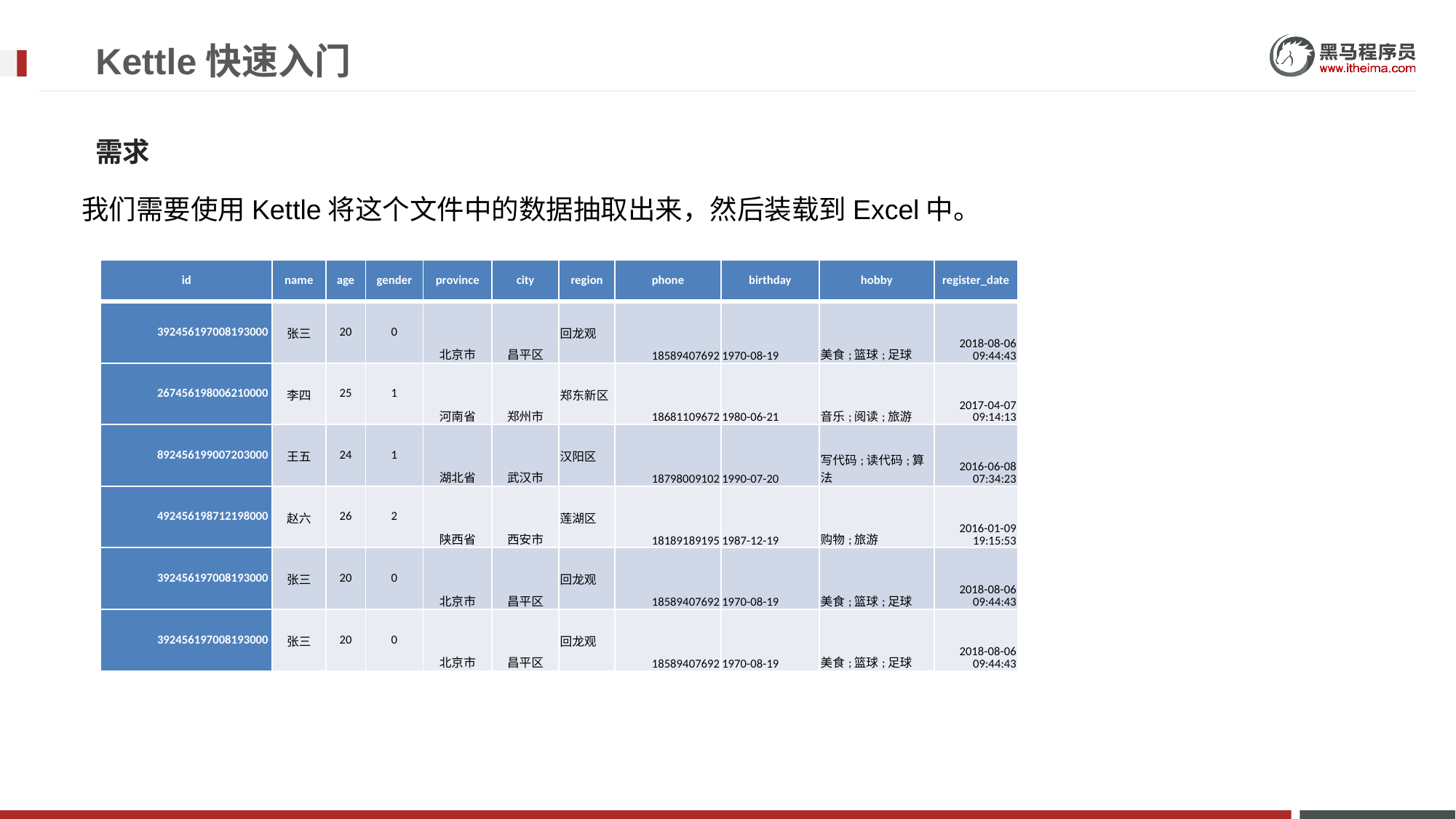

# Kettle快速入门
需求
我们需要使用Kettle将这个文件中的数据抽取出来，然后装载到Excel中。
| id | name | age | gender | province | city | region | phone | birthday | hobby | register\_date |
| --- | --- | --- | --- | --- | --- | --- | --- | --- | --- | --- |
| 392456197008193000 | 张三 | 20 | 0 | 北京市 | 昌平区 | 回龙观 | 18589407692 | 1970-08-19 | 美食;篮球;足球 | 2018-08-06 09:44:43 |
| 267456198006210000 | 李四 | 25 | 1 | 河南省 | 郑州市 | 郑东新区 | 18681109672 | 1980-06-21 | 音乐;阅读;旅游 | 2017-04-07 09:14:13 |
| 892456199007203000 | 王五 | 24 | 1 | 湖北省 | 武汉市 | 汉阳区 | 18798009102 | 1990-07-20 | 写代码;读代码;算法 | 2016-06-08 07:34:23 |
| 492456198712198000 | 赵六 | 26 | 2 | 陕西省 | 西安市 | 莲湖区 | 18189189195 | 1987-12-19 | 购物;旅游 | 2016-01-09 19:15:53 |
| 392456197008193000 | 张三 | 20 | 0 | 北京市 | 昌平区 | 回龙观 | 18589407692 | 1970-08-19 | 美食;篮球;足球 | 2018-08-06 09:44:43 |
| 392456197008193000 | 张三 | 20 | 0 | 北京市 | 昌平区 | 回龙观 | 18589407692 | 1970-08-19 | 美食;篮球;足球 | 2018-08-06 09:44:43 |